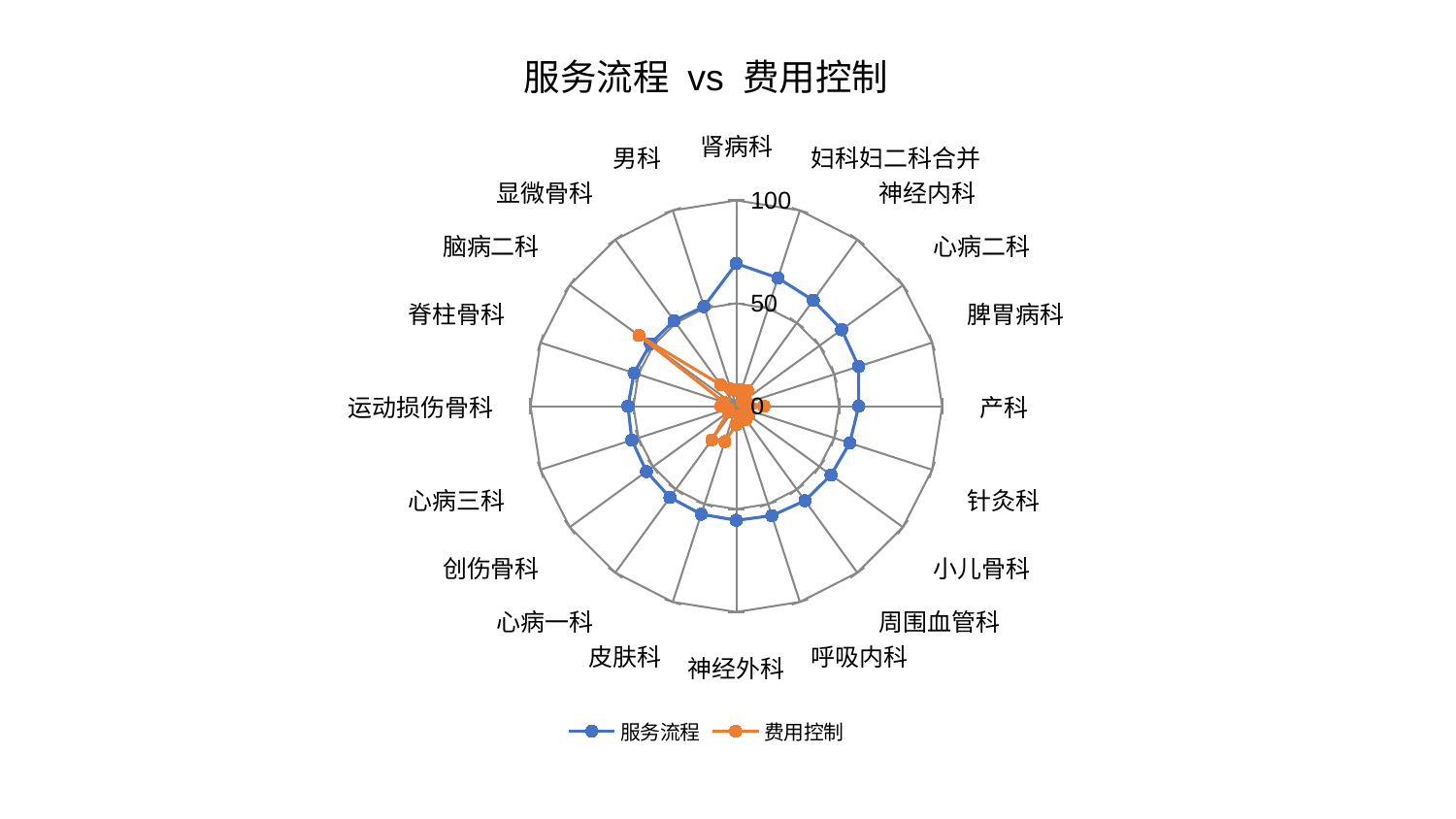

### Chart: 服务流程 vs 费用控制

| Category | 服务流程 | 费用控制 |
|---|---|---|
| 肾病科 | 69.30975360394099 | 7.800136976233949 |
| 妇科妇二科合并 | 65.49206372119022 | 8.303243970821086 |
| 神经内科 | 63.56355022602148 | 9.39112373177499 |
| 心病二科 | 63.26306866644734 | 3.4152170176832684 |
| 脾胃病科 | 62.46125726602688 | 5.671297532285484 |
| 产科 | 59.477913954152015 | 13.394443168604276 |
| 针灸科 | 57.929093978147264 | 5.27663364427569 |
| 小儿骨科 | 56.8818520904078 | 7.427925027365074 |
| 周围血管科 | 56.7590024479374 | 7.934441835539003 |
| 呼吸内科 | 55.91426322802941 | 4.843222419238926 |
| 神经外科 | 55.47046806816588 | 9.076425300343976 |
| 皮肤科 | 55.17423220020694 | 18.080167552098303 |
| 心病一科 | 54.82147751103957 | 20.299495210261398 |
| 创伤骨科 | 53.978650863558116 | 4.8180168934679966 |
| 心病三科 | 53.37363730087593 | 4.035430088896628 |
| 运动损伤骨科 | 52.62235942865524 | 7.440124852462727 |
| 脊柱骨科 | 52.23364088092993 | 6.362519453905536 |
| 脑病二科 | 51.57125132398625 | 58.4621399390075 |
| 显微骨科 | 51.399615284820044 | 12.867649879522773 |
| 男科 | 50.91769679527236 | 8.803579953382739 |
110